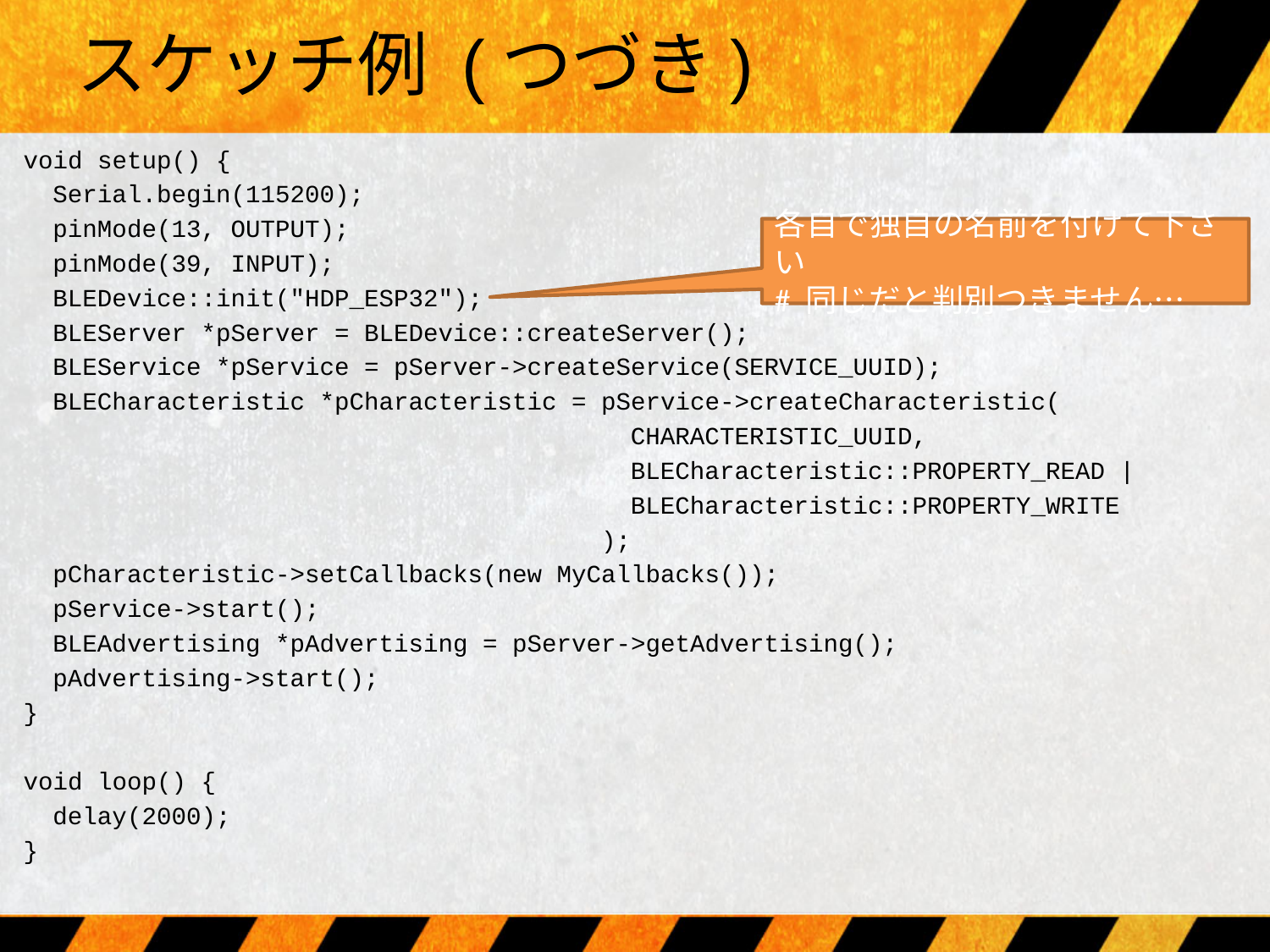

# スケッチ例 (つづき)
void setup() {
  Serial.begin(115200);
  pinMode(13, OUTPUT);
  pinMode(39, INPUT);
  BLEDevice::init("HDP_ESP32");
  BLEServer *pServer = BLEDevice::createServer();
  BLEService *pService = pServer->createService(SERVICE_UUID);
  BLECharacteristic *pCharacteristic = pService->createCharacteristic(
                                         CHARACTERISTIC_UUID,
                                         BLECharacteristic::PROPERTY_READ |
                                         BLECharacteristic::PROPERTY_WRITE
                                       );
  pCharacteristic->setCallbacks(new MyCallbacks());
  pService->start();
  BLEAdvertising *pAdvertising = pServer->getAdvertising();
  pAdvertising->start();
}

void loop() {
  delay(2000);
}
各自で独自の名前を付けて下さい
# 同じだと判別つきません…